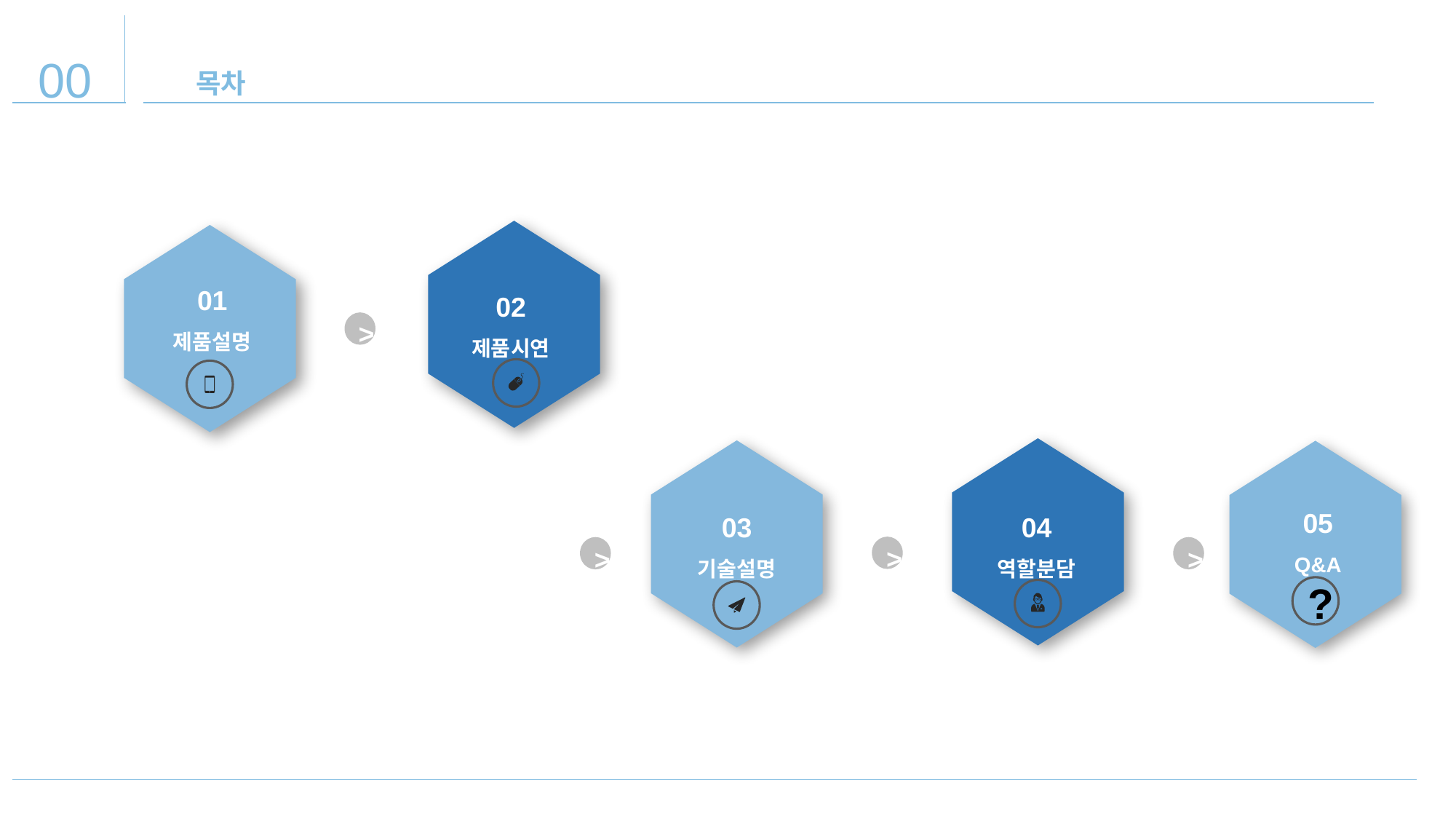

00
목차
목차

01
제품설명
02
제품시연
>

05
Q&A
03
기술설명
04
역할분담
>

>

>

?